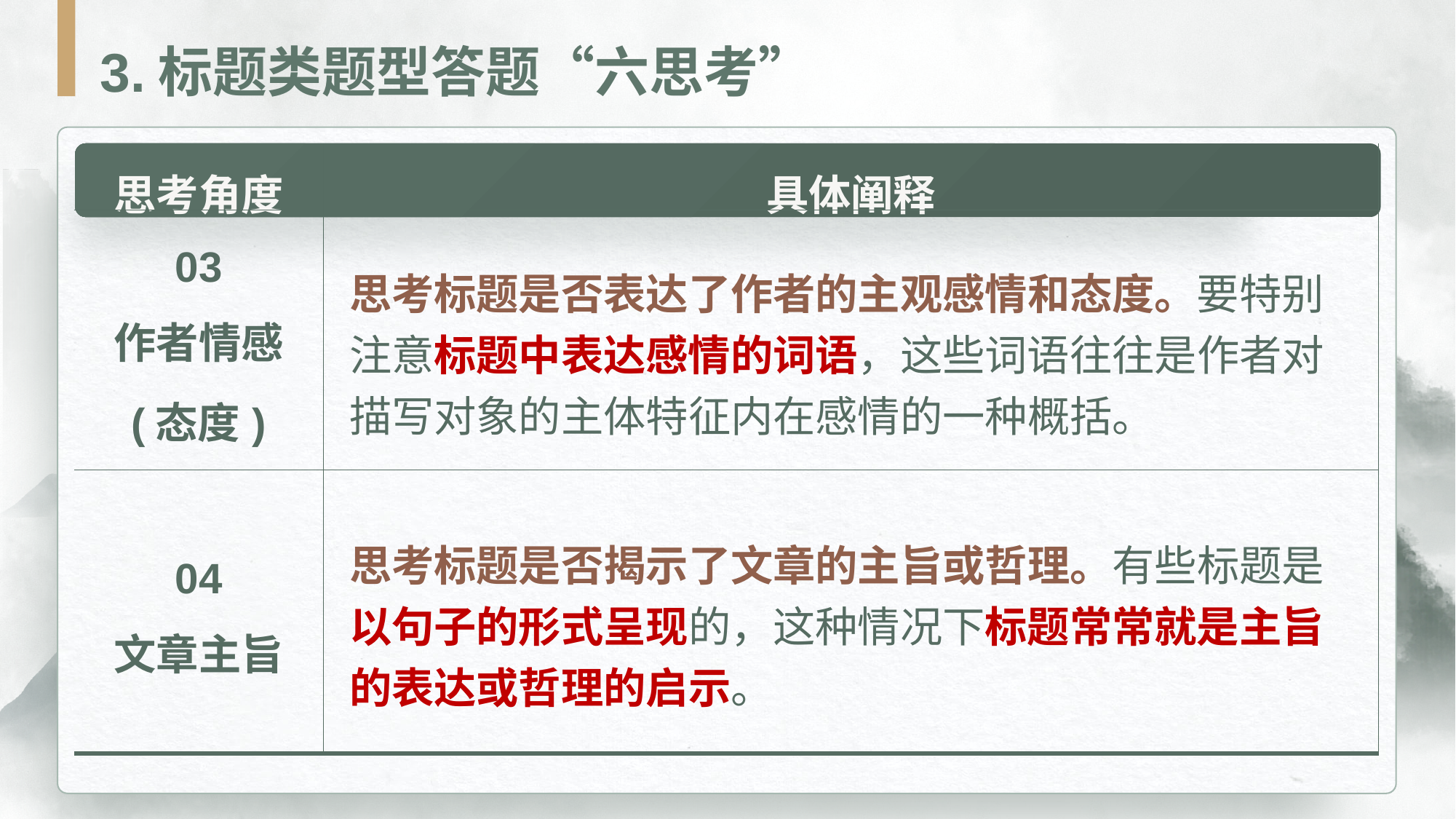

3.标题类题型答题“六思考”

| 思考角度 | 具体阐释 |
| --- | --- |
| 03 作者情感 (态度) |  |
| 04 文章主旨 |  |

思考标题是否表达了作者的主观感情和态度。要特别注意标题中表达感情的词语，这些词语往往是作者对描写对象的主体特征内在感情的一种概括。
思考标题是否揭示了文章的主旨或哲理。有些标题是以句子的形式呈现的，这种情况下标题常常就是主旨的表达或哲理的启示。